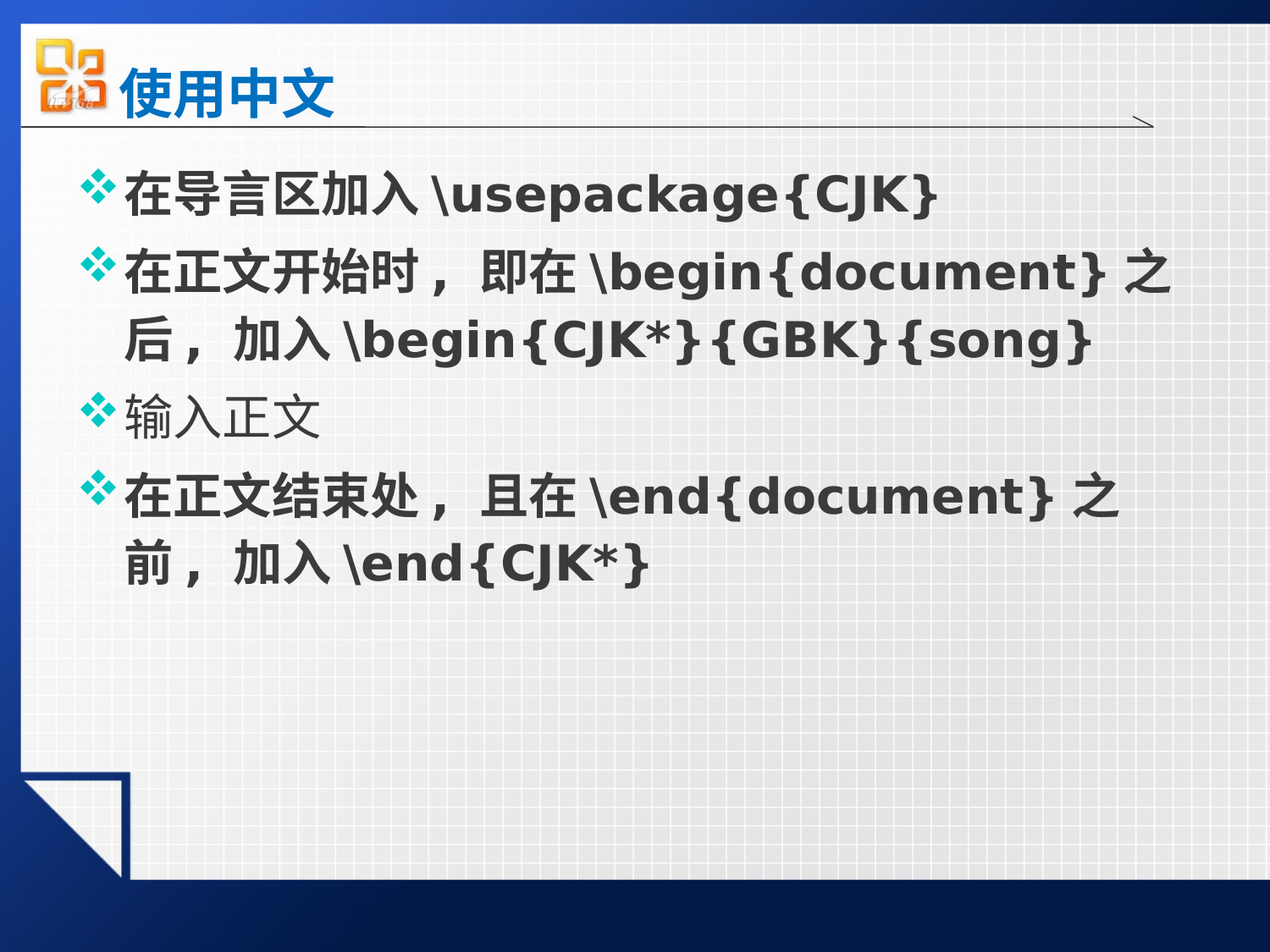

# 使用中文
在导言区加入\usepackage{CJK}
在正文开始时, 即在\begin{document}之后, 加入\begin{CJK*}{GBK}{song}
输入正文
在正文结束处, 且在\end{document}之前, 加入\end{CJK*}